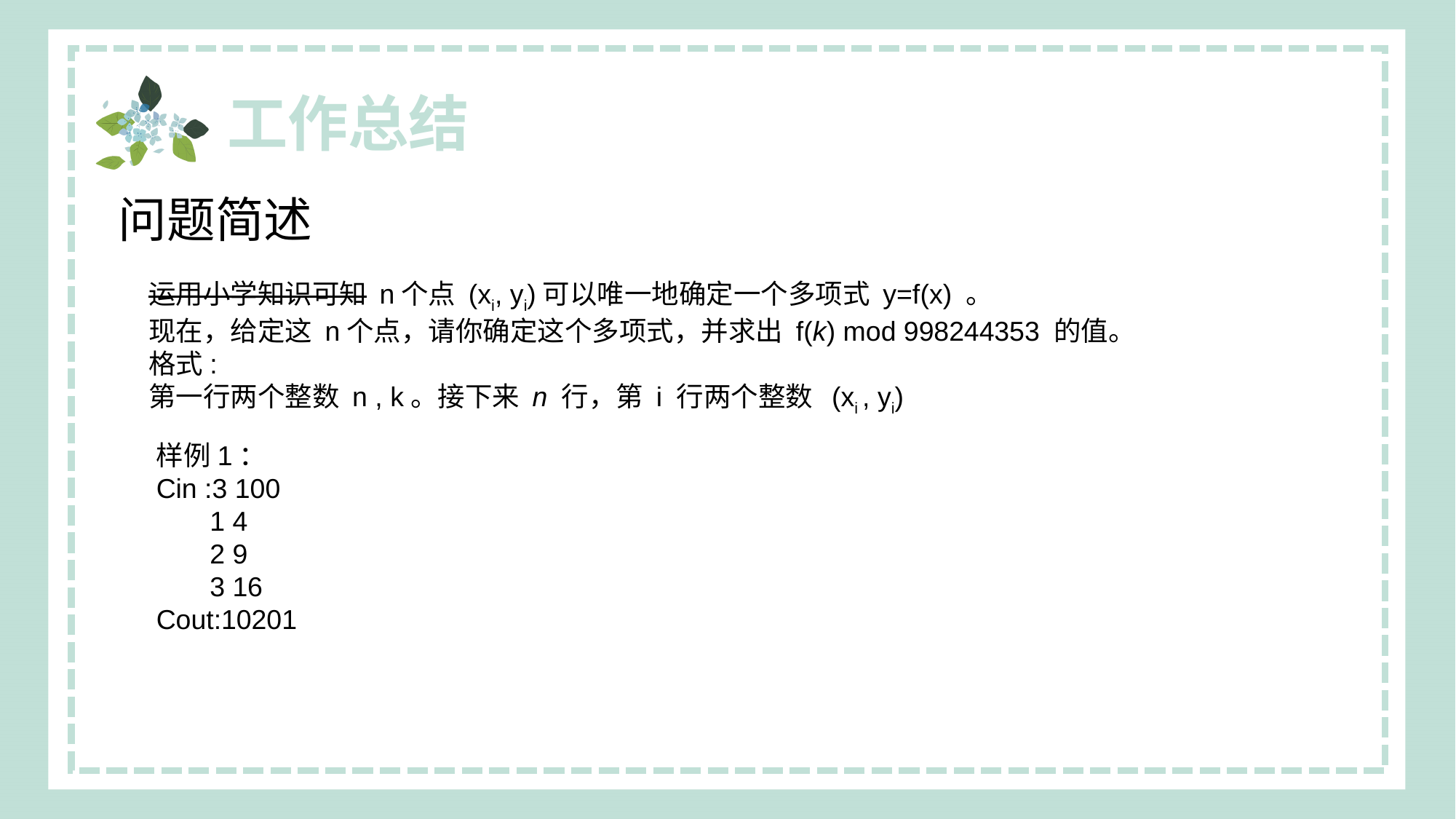

问题简述
运用小学知识可知 n个点 (xi, yi)可以唯一地确定一个多项式 y=f(x) 。
现在，给定这 n个点，请你确定这个多项式，并求出 f(k) mod 998244353 的值。
格式:
第一行两个整数 n , k。接下来 n 行，第 i 行两个整数  (xi , yi)

样例1：
Cin :3 100
       1 4
       2 9
       3 16
Cout:10201